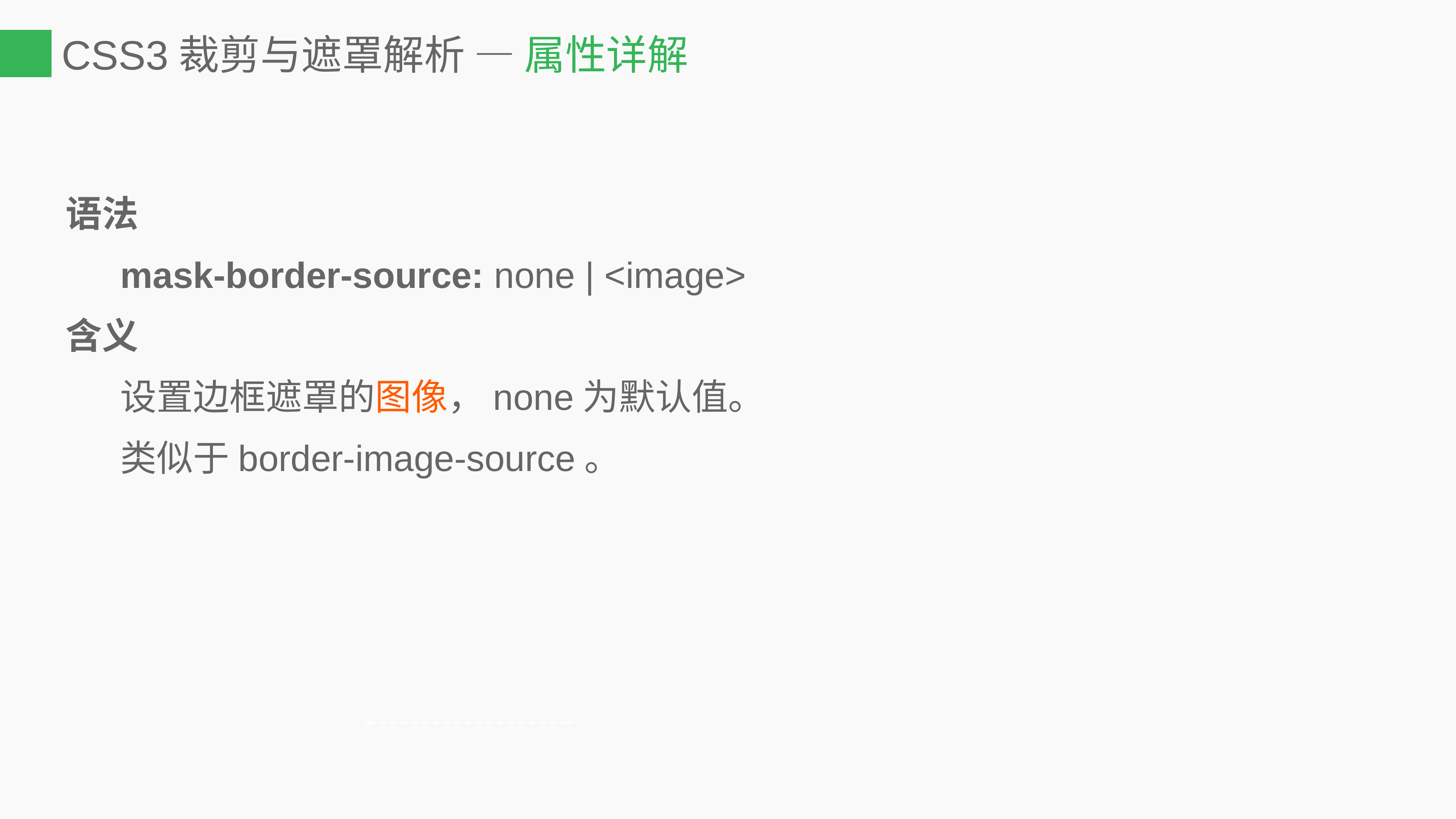

# CSS3裁剪与遮罩解析 — 属性详解
语法
	mask-border-source: none | <image>
含义
	设置边框遮罩的图像，none为默认值。
	类似于border-image-source。